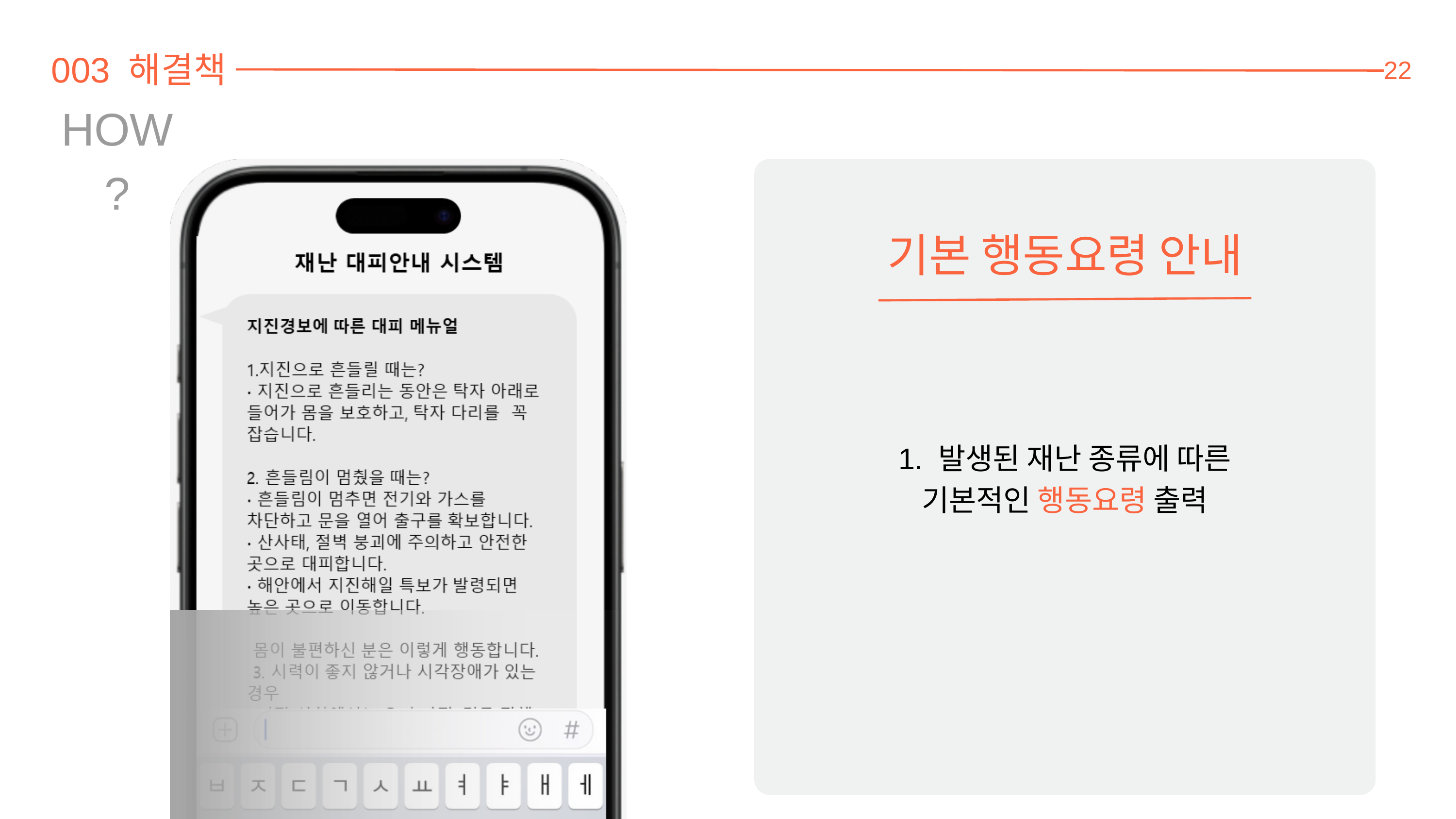

003 해결책
22

HOW?

기본 행동요령 안내

1. 발생된 재난 종류에 따른
기본적인 행동요령 출력